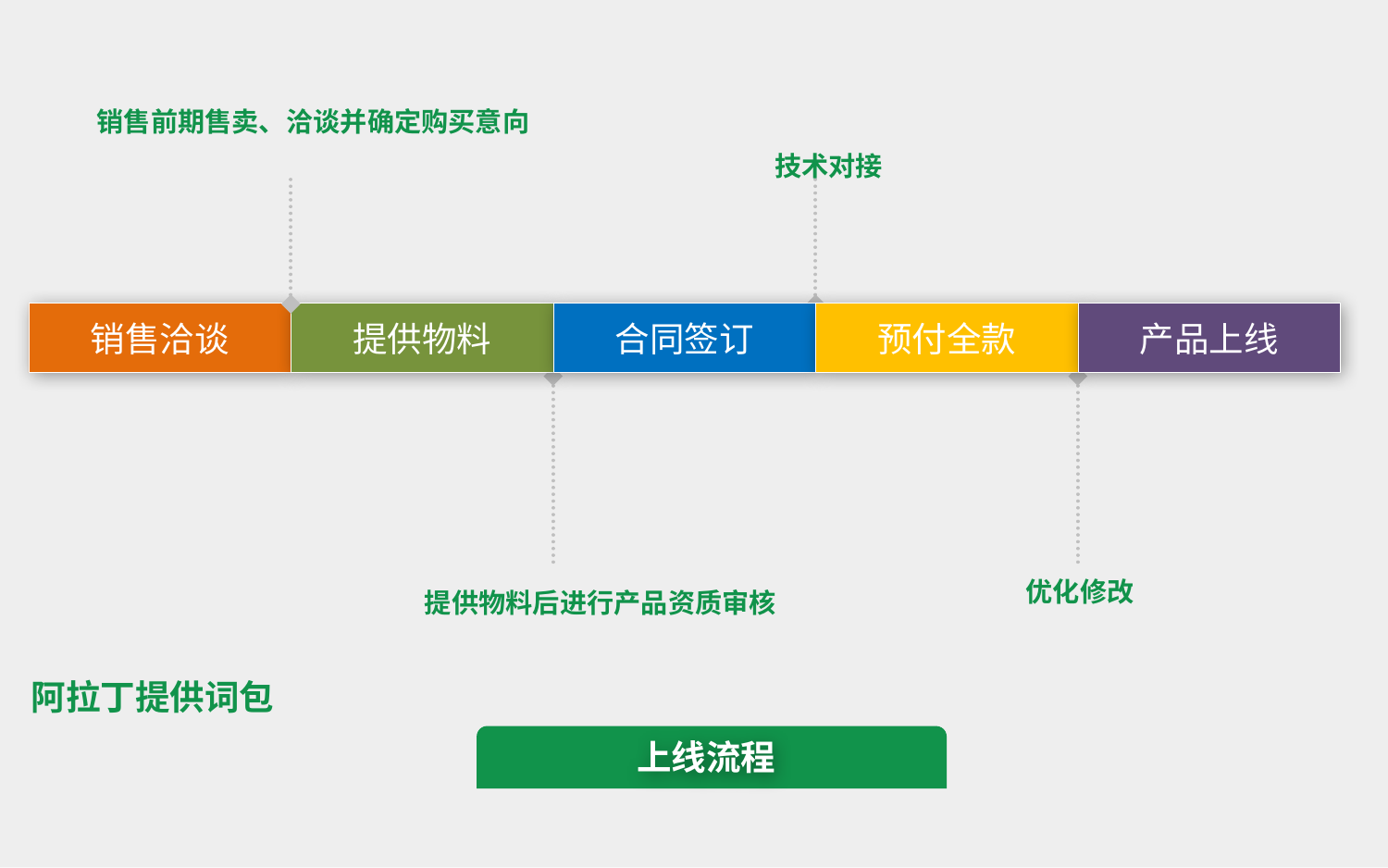

销售前期售卖、洽谈并确定购买意向
技术对接

销售洽谈
提供物料
合同签订
预付全款
产品上线
优化修改
提供物料后进行产品资质审核
阿拉丁提供词包
上线流程